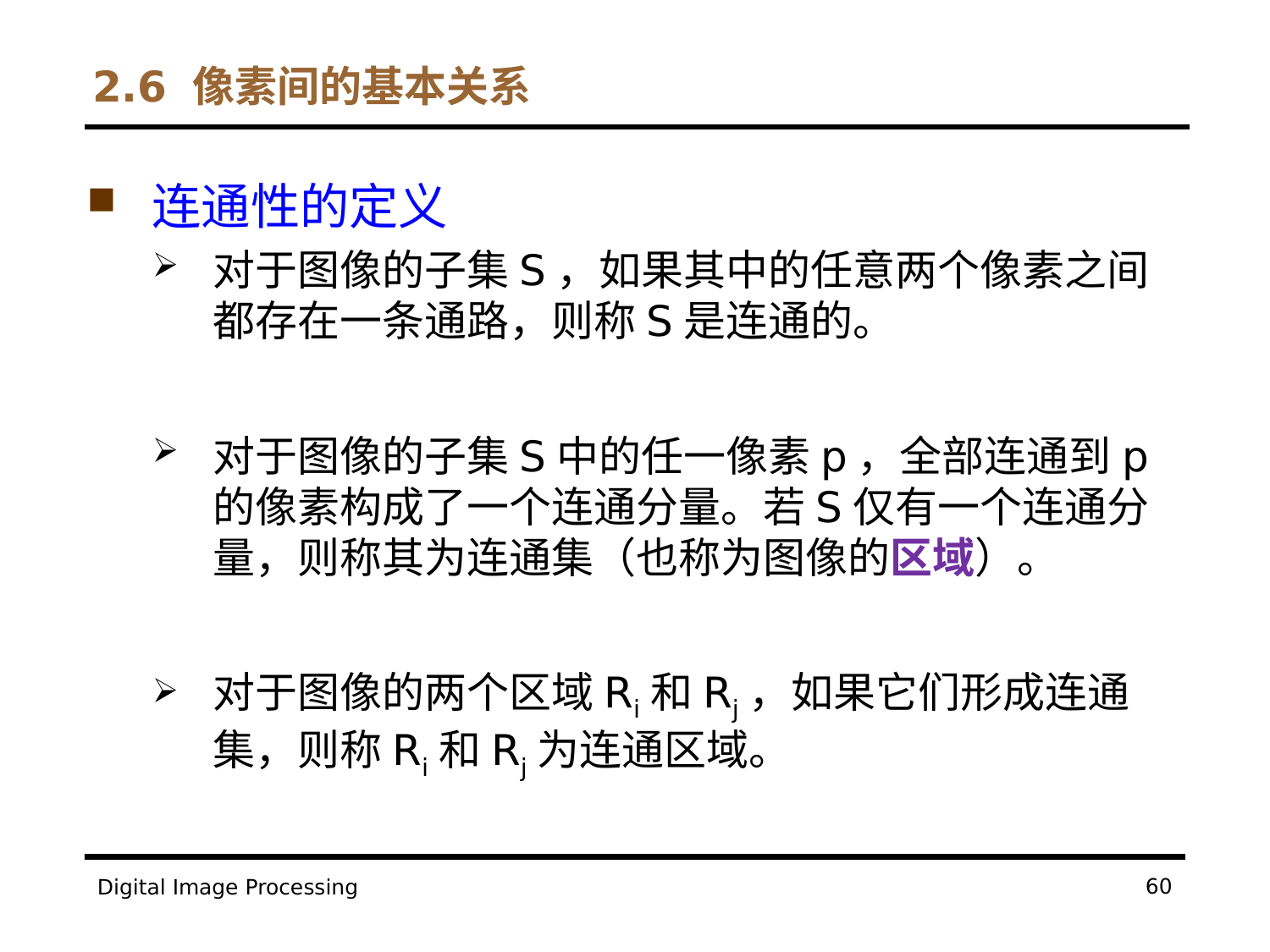

# 2.6 像素间的基本关系
连通性的定义
对于图像的子集S，如果其中的任意两个像素之间都存在一条通路，则称S是连通的。

对于图像的子集S中的任一像素p，全部连通到p的像素构成了一个连通分量。若S仅有一个连通分量，则称其为连通集（也称为图像的区域）。

对于图像的两个区域Ri和Rj，如果它们形成连通集，则称Ri和Rj为连通区域。
60
Digital Image Processing